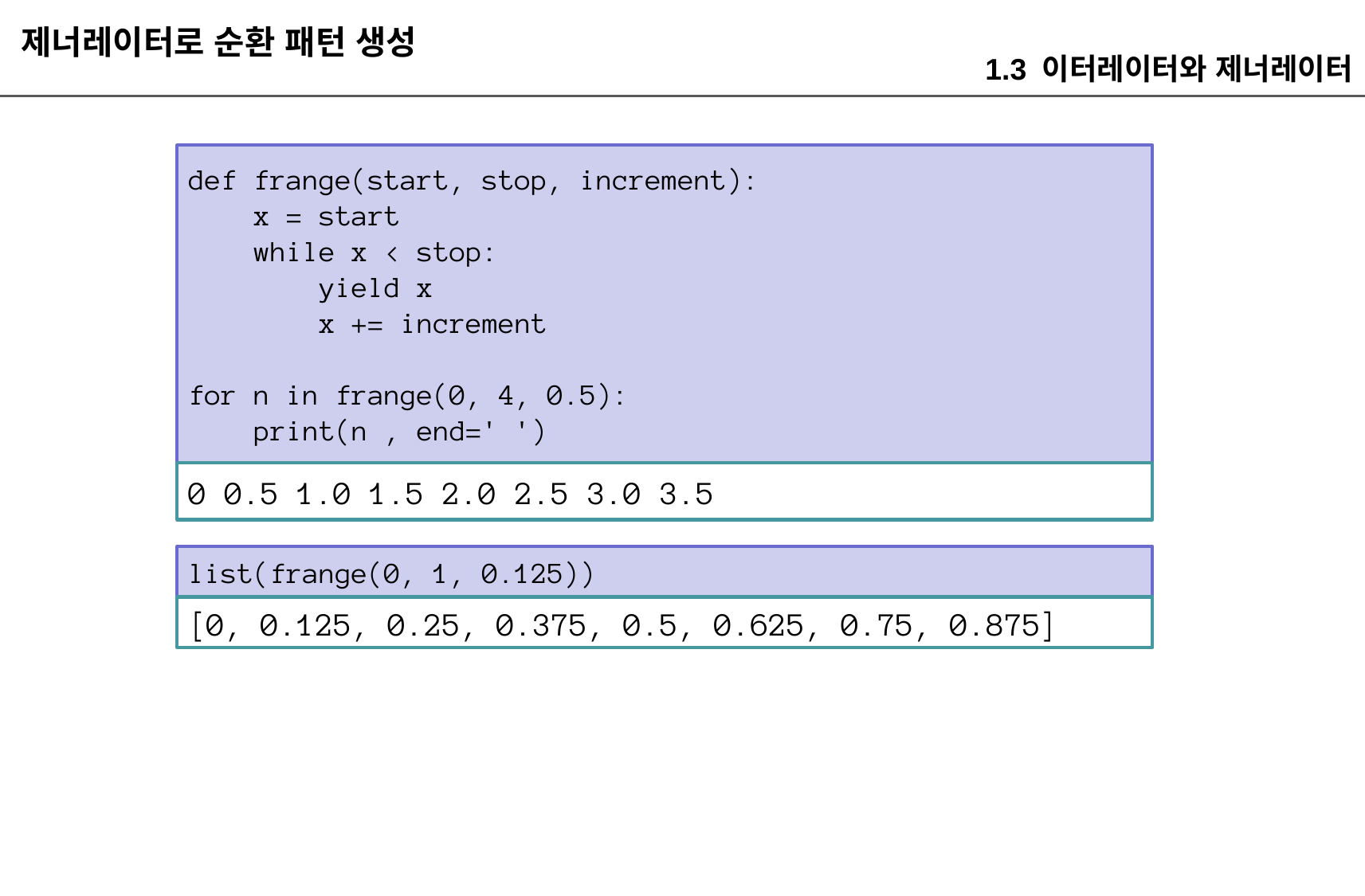

제너레이터로 순환 패턴 생성
1.3 이터레이터와 제너레이터
def frange(start, stop, increment):
    x = start
    while x < stop:
        yield x
        x += increment

for n in frange(0, 4, 0.5):
    print(n , end=' ')
0 0.5 1.0 1.5 2.0 2.5 3.0 3.5
list(frange(0, 1, 0.125))
[0, 0.125, 0.25, 0.375, 0.5, 0.625, 0.75, 0.875]